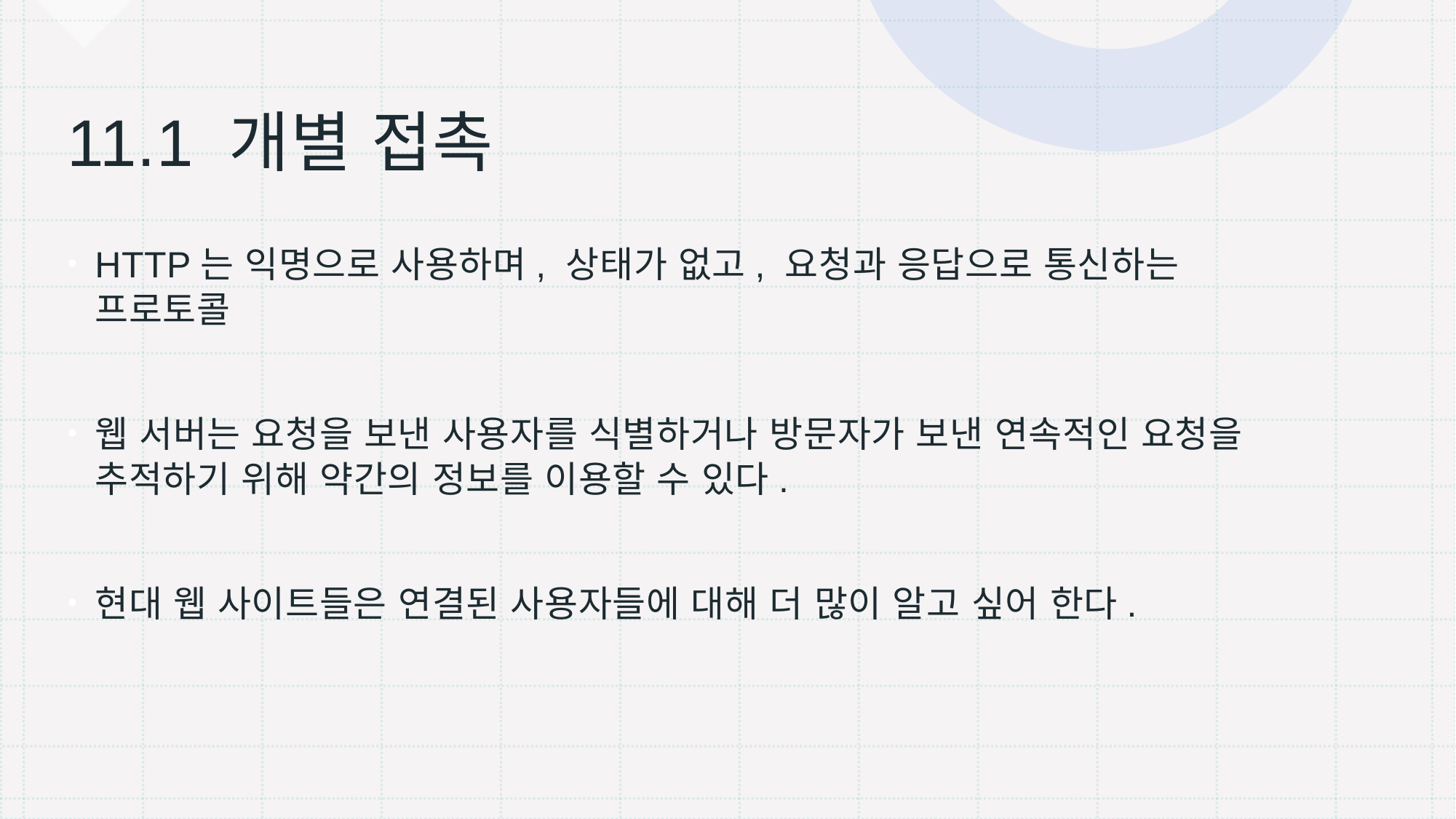

# 11.1 개별 접촉
HTTP는 익명으로 사용하며, 상태가 없고, 요청과 응답으로 통신하는 프로토콜

웹 서버는 요청을 보낸 사용자를 식별하거나 방문자가 보낸 연속적인 요청을 추적하기 위해 약간의 정보를 이용할 수 있다.

현대 웹 사이트들은 연결된 사용자들에 대해 더 많이 알고 싶어 한다.